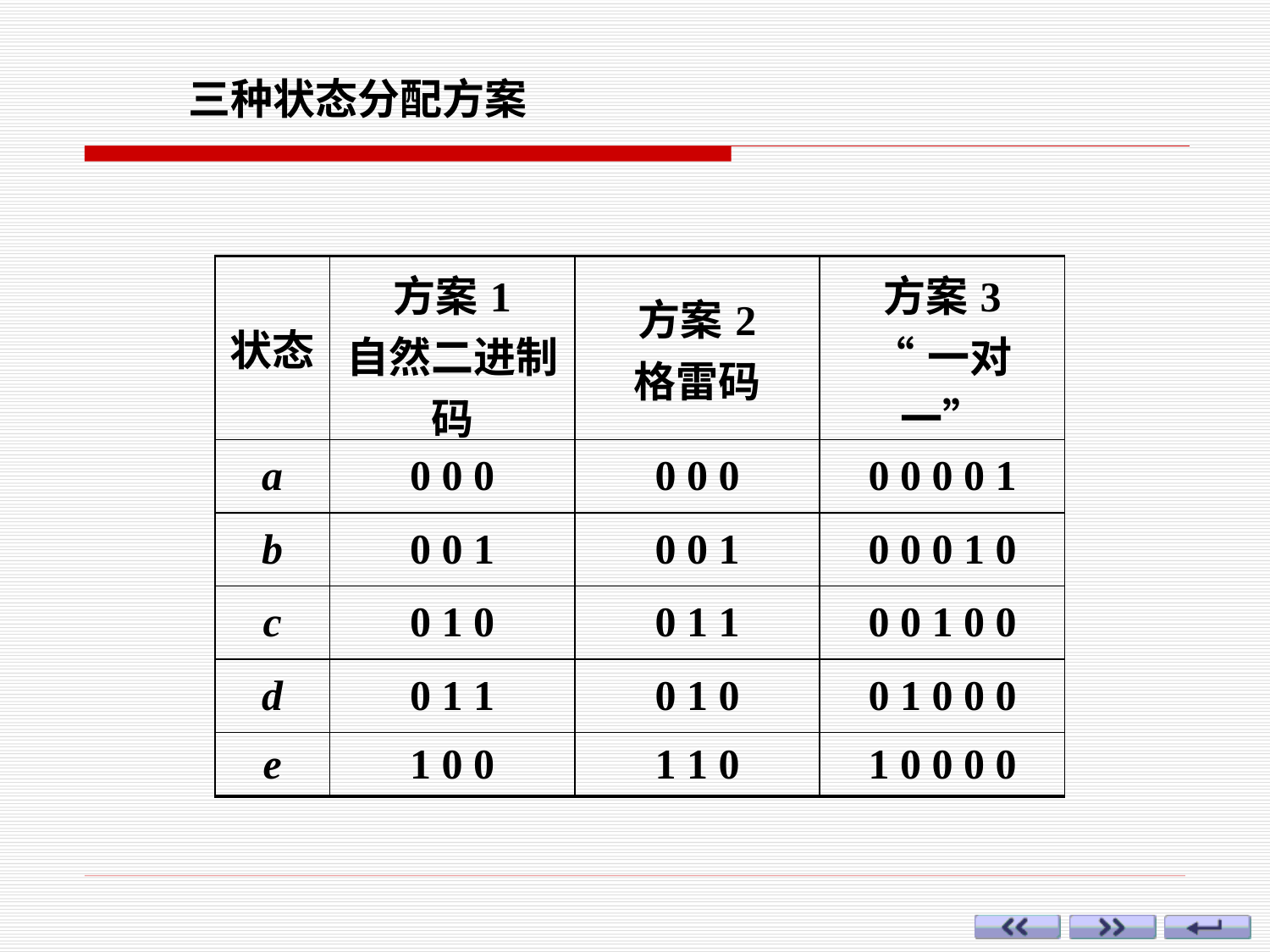

三种状态分配方案
| 状态 | 方案1 自然二进制码 | 方案2 格雷码 | 方案3 “一对一” |
| --- | --- | --- | --- |
| a | 0 0 0 | 0 0 0 | 0 0 0 0 1 |
| b | 0 0 1 | 0 0 1 | 0 0 0 1 0 |
| c | 0 1 0 | 0 1 1 | 0 0 1 0 0 |
| d | 0 1 1 | 0 1 0 | 0 1 0 0 0 |
| e | 1 0 0 | 1 1 0 | 1 0 0 0 0 |